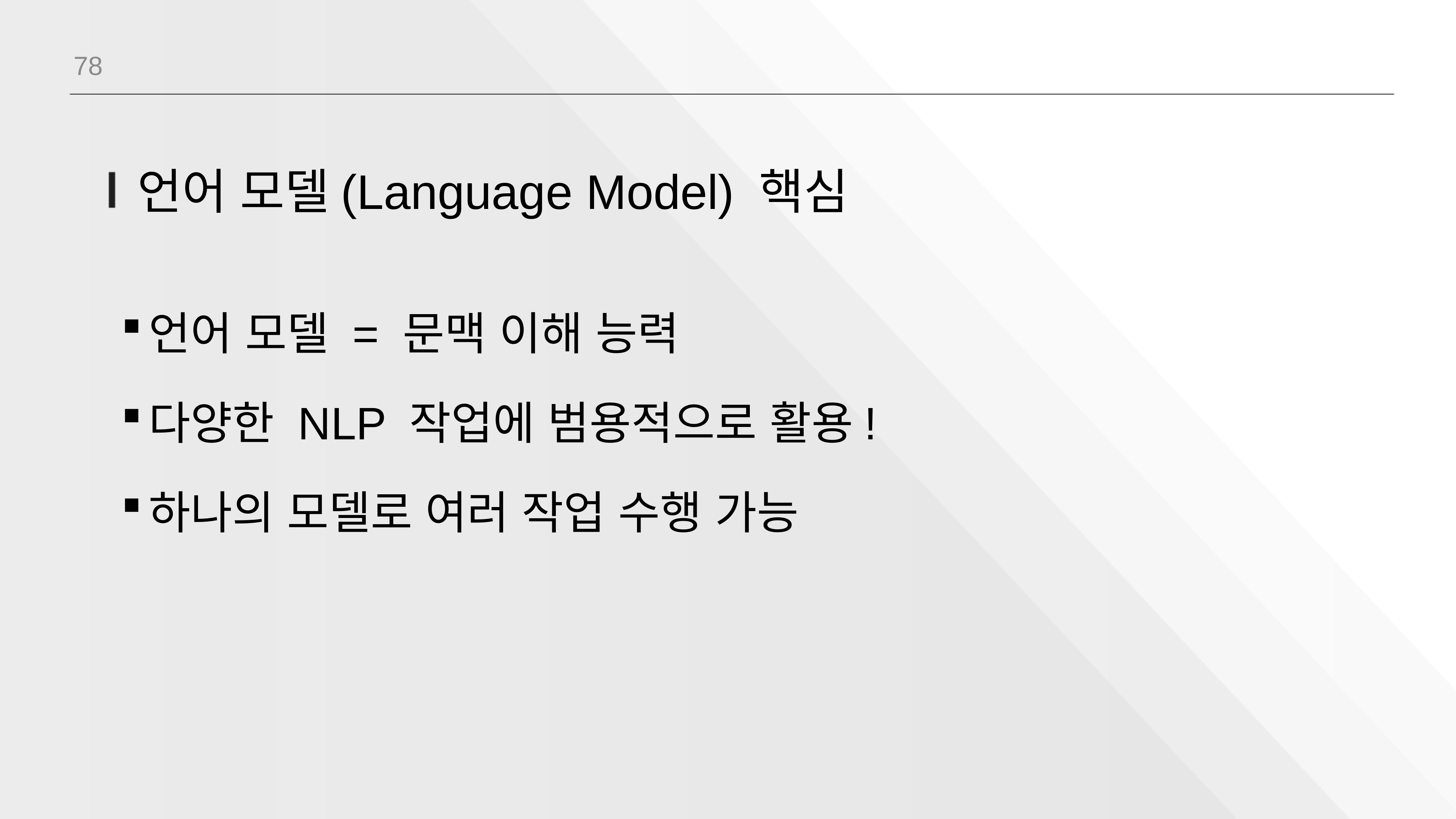

78
# 언어 모델(Language Model) 핵심
언어 모델 = 문맥 이해 능력
다양한 NLP 작업에 범용적으로 활용!
하나의 모델로 여러 작업 수행 가능